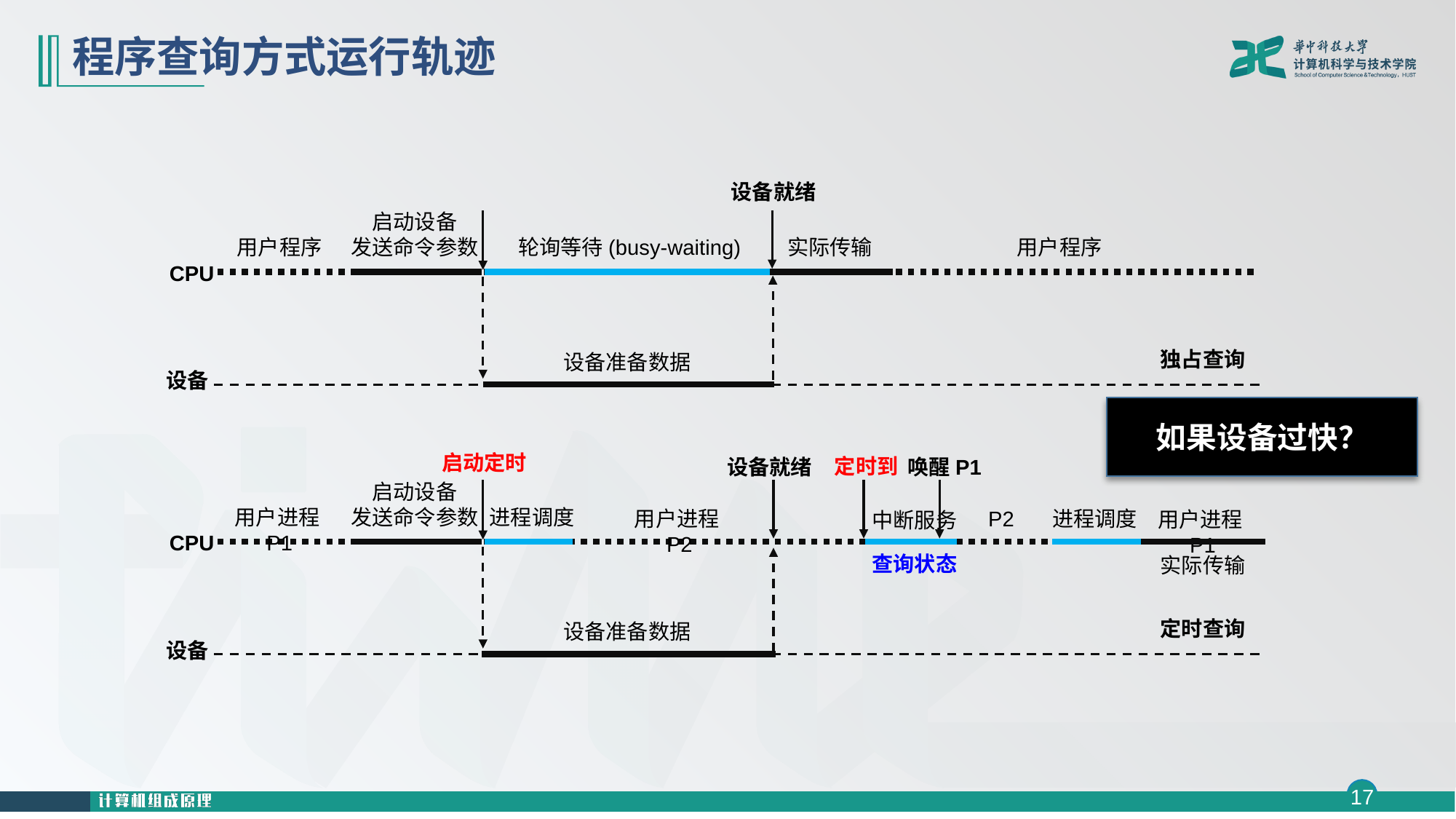

# 程序查询方式运行轨迹
设备就绪

启动设备
发送命令参数
用户程序
轮询等待(busy-waiting)
实际传输
用户程序
CPU
独占查询
设备准备数据
设备
如果设备过快？
启动定时
定时到
设备就绪

唤醒P1
启动设备
发送命令参数
用户进程P1
CPU
定时查询
设备
进程调度
用户进程P2
P2
进程调度
用户进程P1
实际传输
中断服务
查询状态
设备准备数据